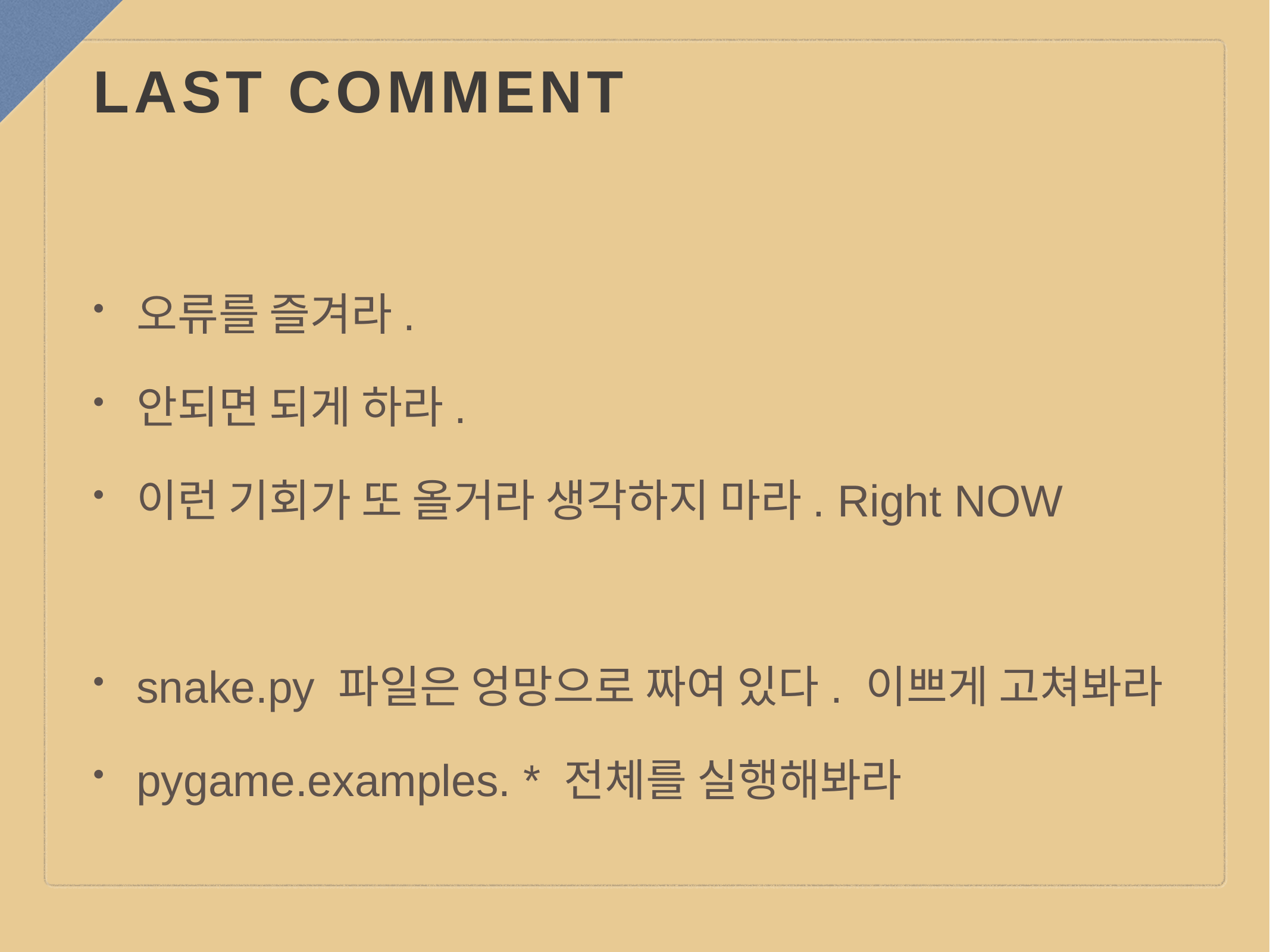

19

# last comment
오류를 즐겨라.
안되면 되게 하라.
이런 기회가 또 올거라 생각하지 마라. Right NOW

snake.py 파일은 엉망으로 짜여 있다. 이쁘게 고쳐봐라
pygame.examples. * 전체를 실행해봐라